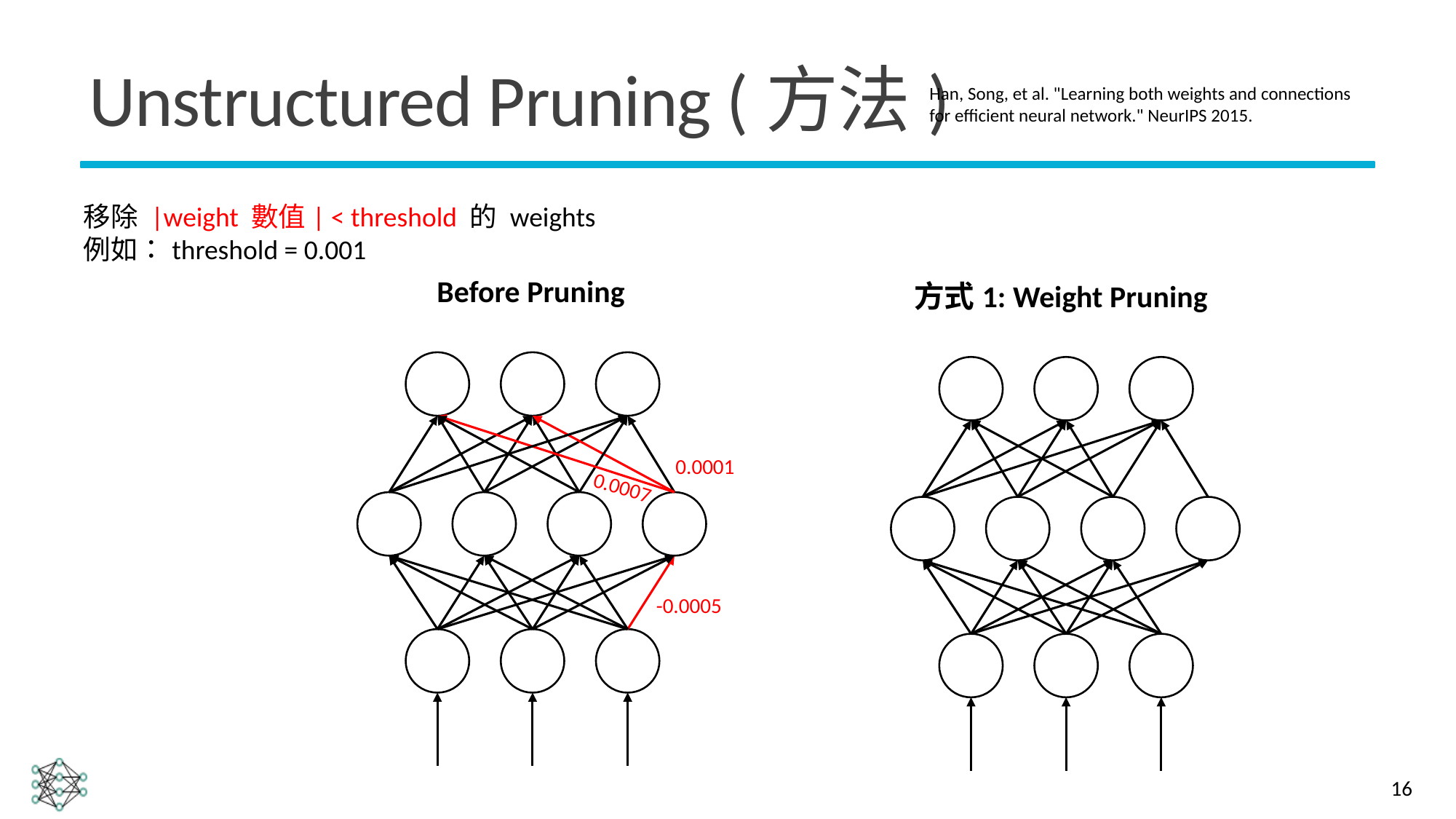

# Unstructured Pruning (方法)
Han, Song, et al. "Learning both weights and connections for efficient neural network." NeurIPS 2015.
移除 |weight 數值| < threshold 的 weights
例如：threshold = 0.001
Before Pruning

方式1: Weight Pruning

0.0001
0.0007
-0.0005
16